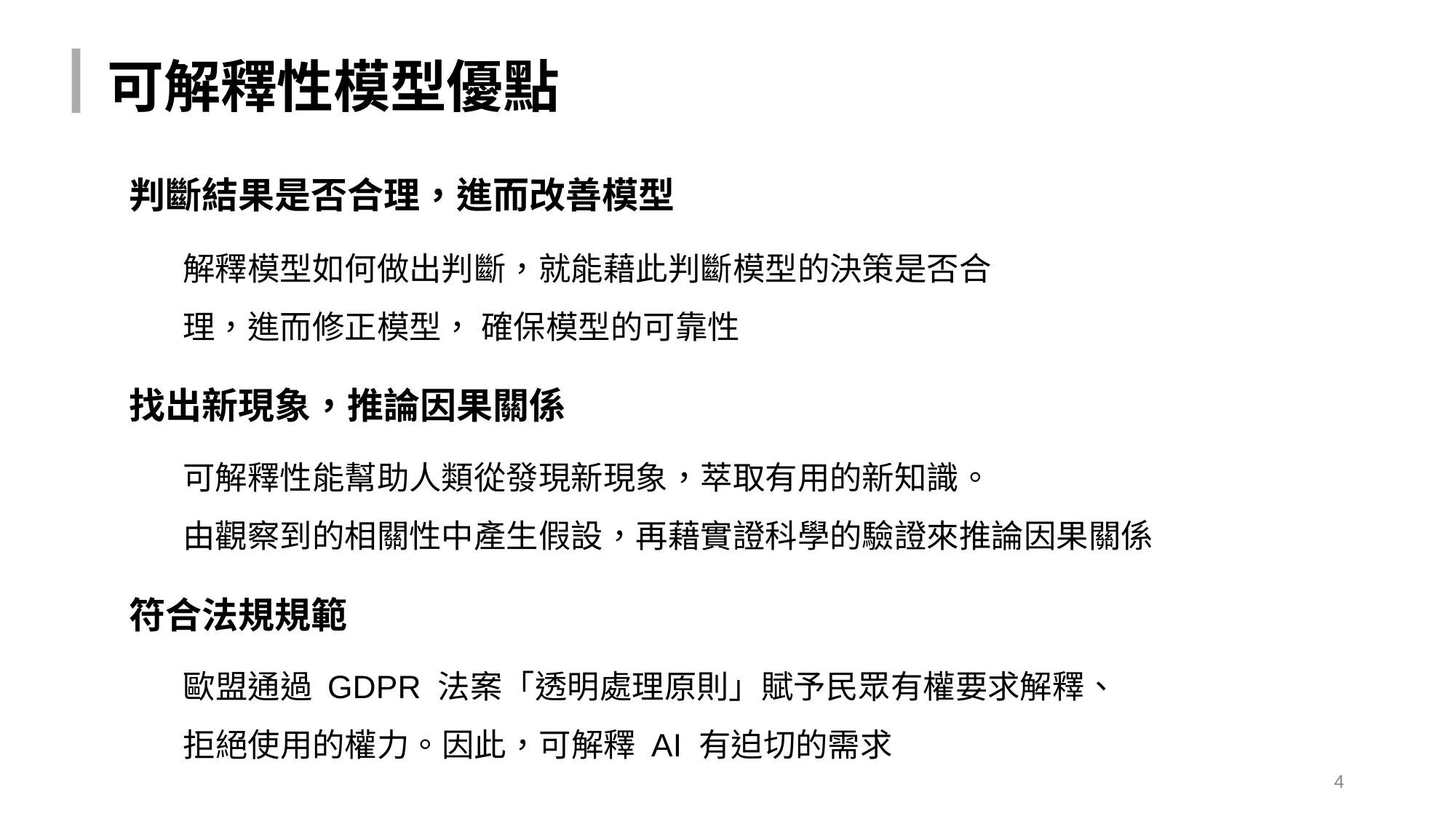

可解釋性模型優點

判斷結果是否合理，進而改善模型
解釋模型如何做出判斷，就能藉此判斷模型的決策是否合理，進而修正模型， 確保模型的可靠性
找出新現象，推論因果關係
可解釋性能幫助人類從發現新現象，萃取有用的新知識。
由觀察到的相關性中產生假設，再藉實證科學的驗證來推論因果關係
符合法規規範
歐盟通過 GDPR 法案「透明處理原則」賦予民眾有權要求解釋、拒絕使用的權力。因此，可解釋 AI 有迫切的需求
4